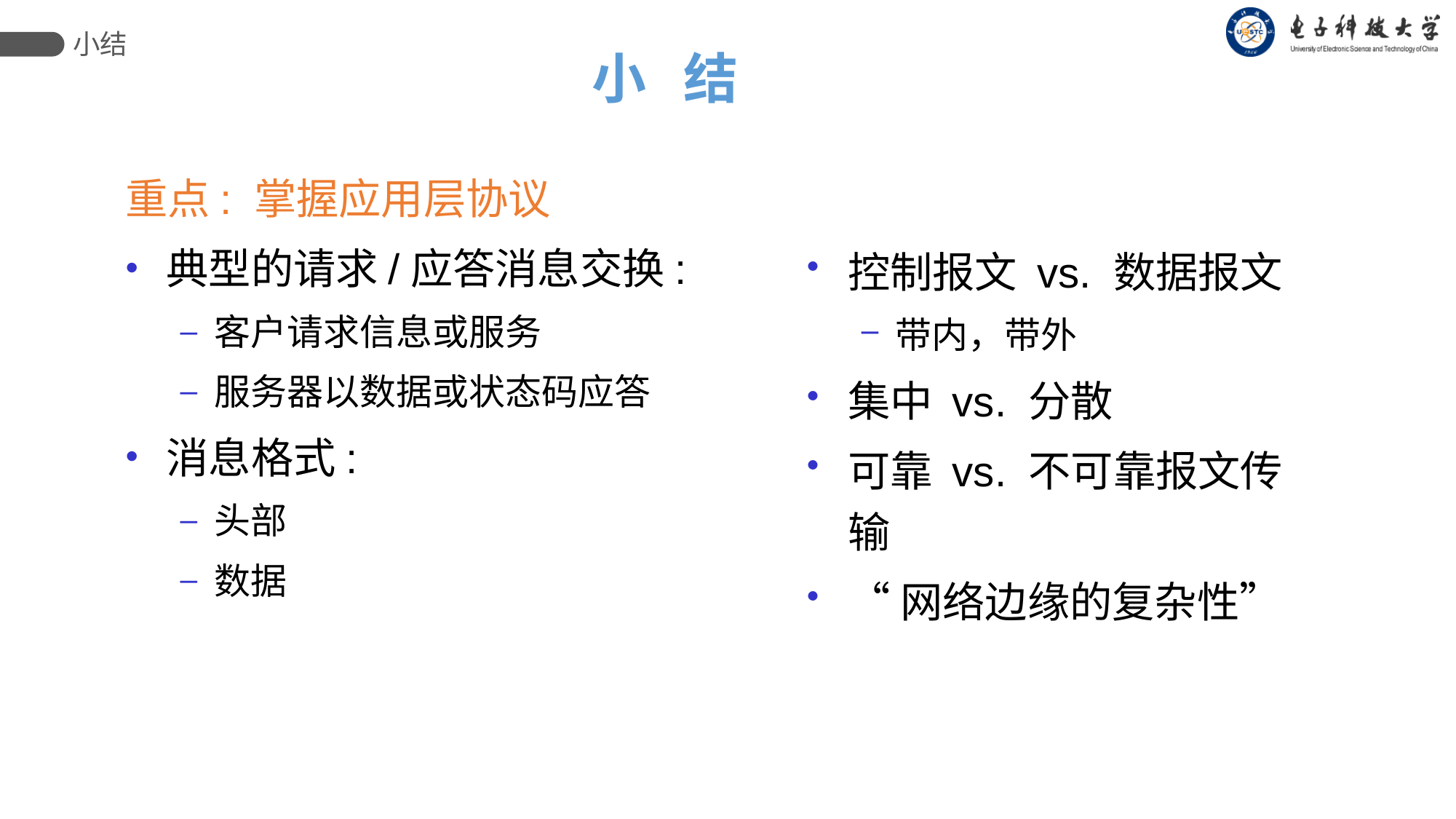

小结
# 小   结
重点: 掌握应用层协议
典型的请求/应答消息交换:
客户请求信息或服务
服务器以数据或状态码应答
消息格式:
头部
数据
控制报文 vs. 数据报文
带内，带外
集中 vs. 分散
可靠 vs. 不可靠报文传输
“网络边缘的复杂性”